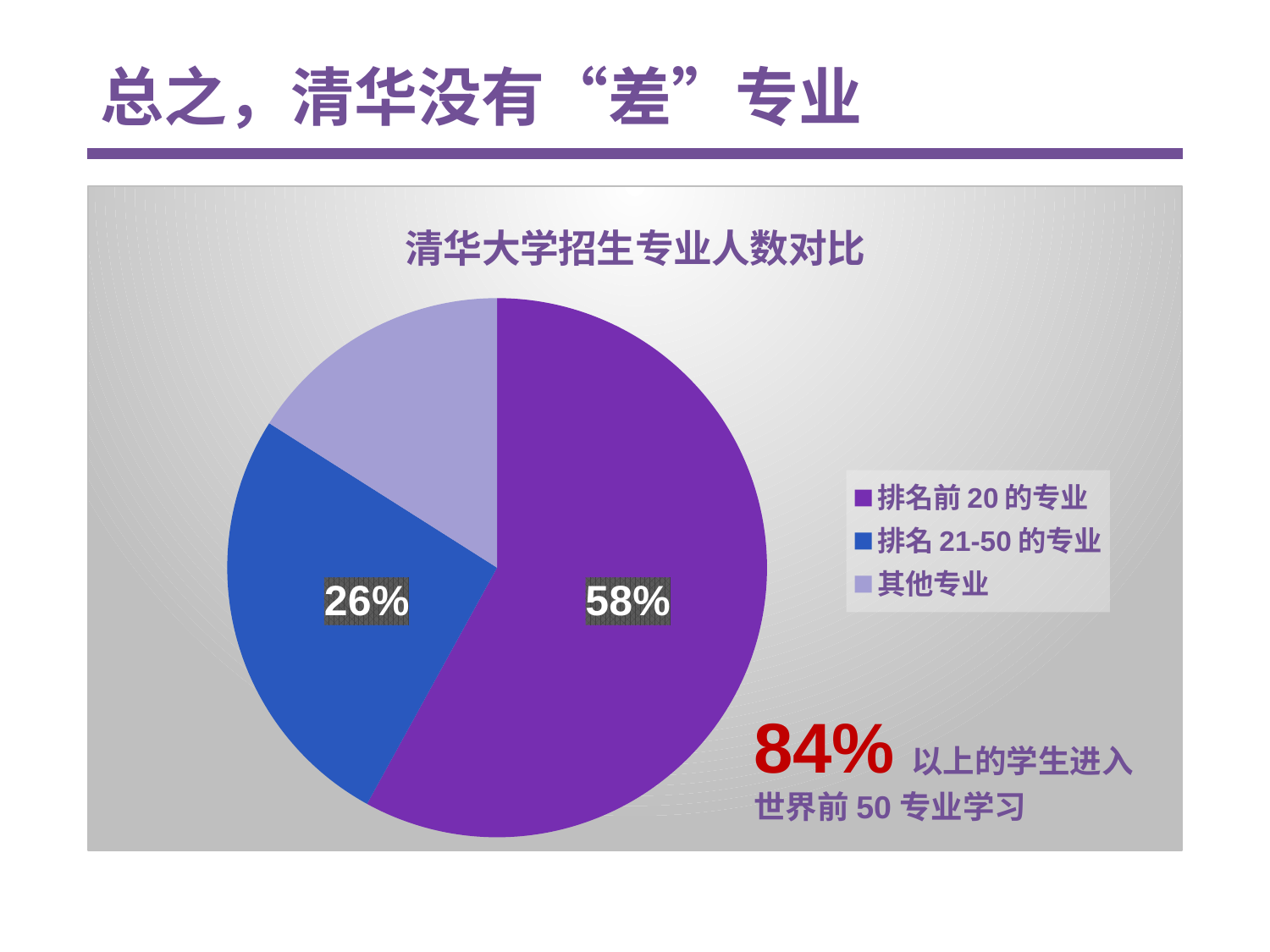

# 总之，清华没有“差”专业

### Chart: 清华大学招生专业人数对比

| Category | 招生总人数 |
|---|---|
| 排名前20的专业 | 58.0 |
| 排名21-50的专业 | 26.0 |
| 其他专业 | 16.0 |
84%以上的学生进入世界前50专业学习